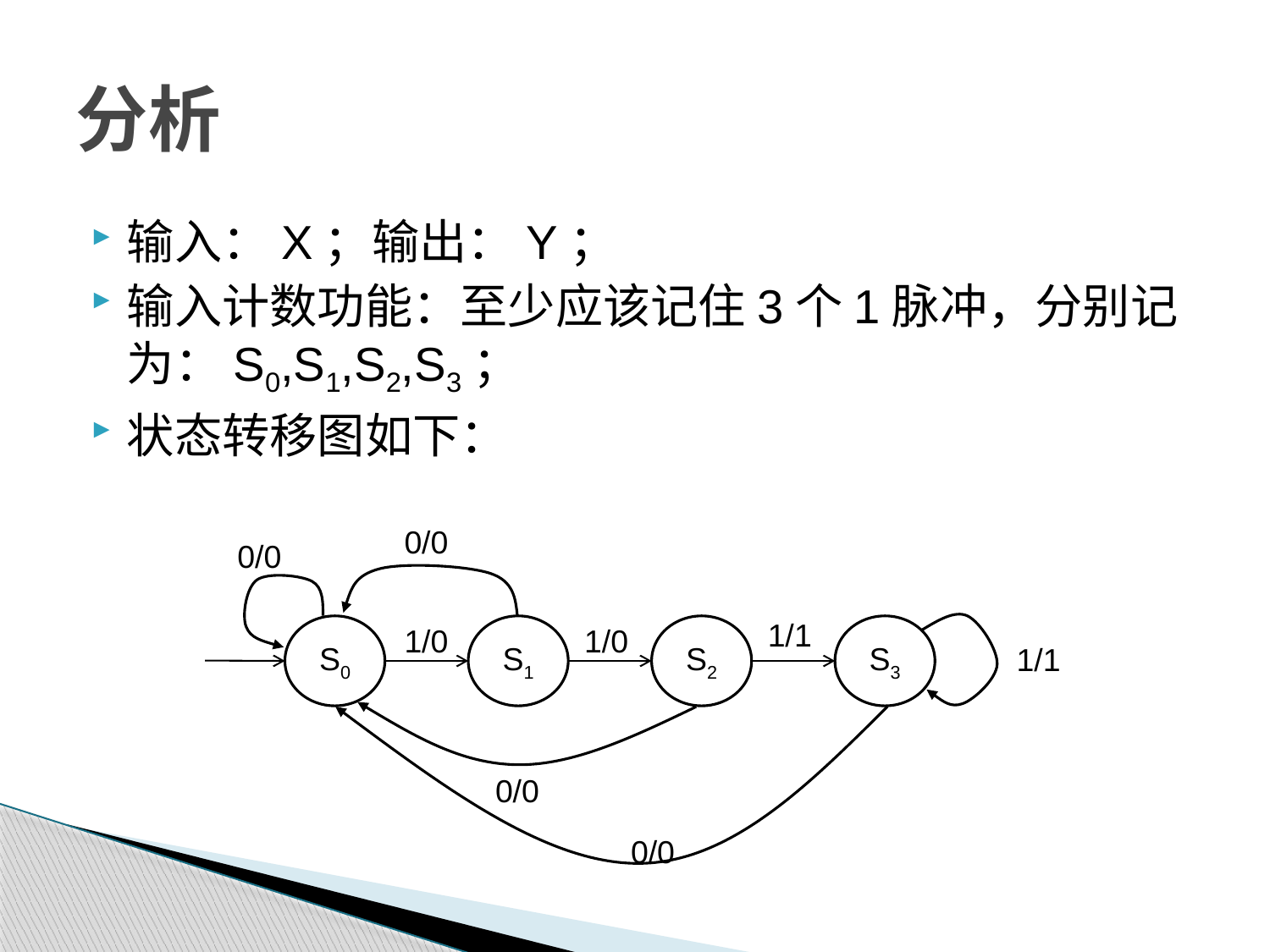

# 分析
输入：X；输出：Y；
输入计数功能：至少应该记住3个1脉冲，分别记为：S0,S1,S2,S3；
状态转移图如下：
0/0

1/1

1/0
1/0
S0
S1
S2
S3
1/1

0/0
0/0
0/0